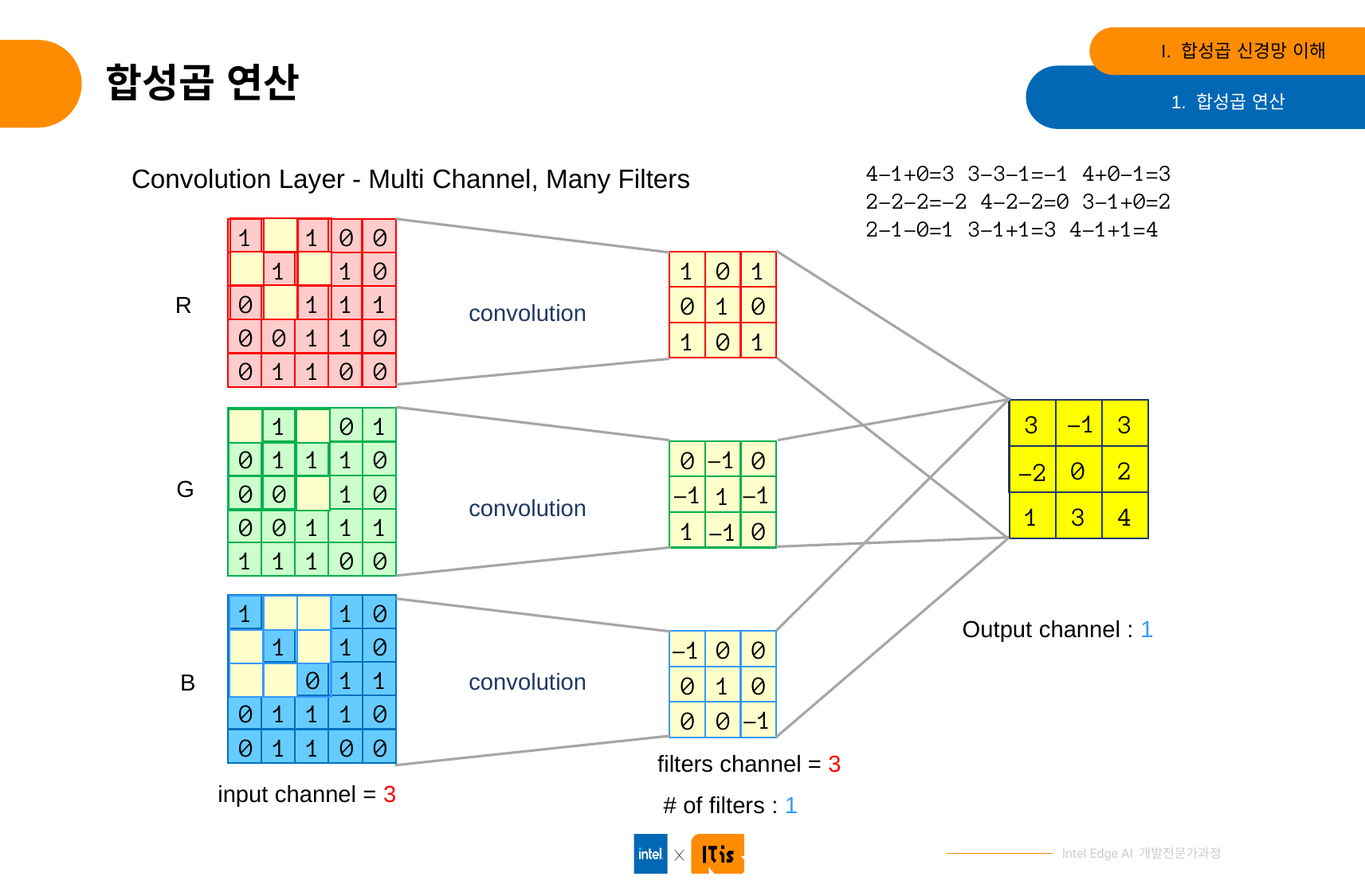

I. 합성곱 신경망 이해
# 합성곱 연산
1. 합성곱 연산
4-1+0=3 3-3-1=-1 4+0-1=3
2-2-2=-2 4-2-2=0 3-1+0=2
2-1-0=1 3-1+1=3 4-1+1=4
Convolution Layer - Multi Channel, Many Filters

0
0
1
1
1
0
1
1
1
0
1
1
1
0
0
0
1
1
0
0
0
0
1
1
0
1
0
1
0
1
0
1
0
1
R
convolution
3

3
-1
1
0
1
1
0
0
1
1
1
0
0
1
1
0
0
1
1
1
0
0
0
0
1
1
1

-1
0

0

1

0

1
2
0

-2
G
-1
-1
convolution
4
3
1
-1
0
1
1
1
1
0
1
1
1
1
1
1
0
0
0
0
1
1
1
0
0
0
1
1
0

Output channel : 1
-1
0
0

0
1
0

0
0
convolution
B
-1
filters channel = 3
input channel = 3
# of filters : 1